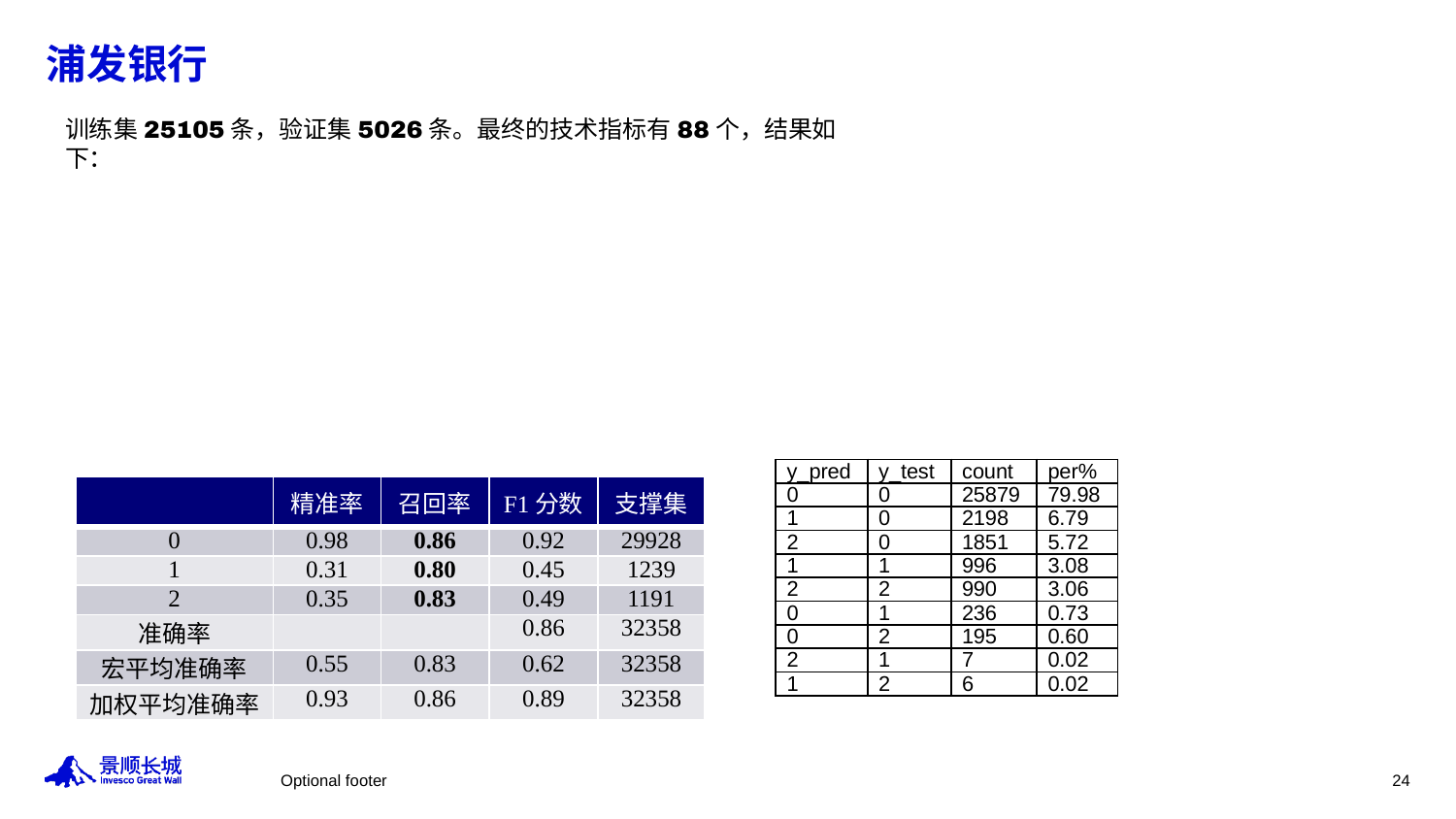

# 浦发银行
训练集25105条，验证集5026条。最终的技术指标有88个，结果如下：
| y\_pred | y\_test | count | per% |
| --- | --- | --- | --- |
| 0 | 0 | 25879 | 79.98 |
| 1 | 0 | 2198 | 6.79 |
| 2 | 0 | 1851 | 5.72 |
| 1 | 1 | 996 | 3.08 |
| 2 | 2 | 990 | 3.06 |
| 0 | 1 | 236 | 0.73 |
| 0 | 2 | 195 | 0.60 |
| 2 | 1 | 7 | 0.02 |
| 1 | 2 | 6 | 0.02 |
|  | 精准率 | 召回率 | F1分数 | 支撑集 |
| --- | --- | --- | --- | --- |
| 0 | 0.98 | 0.86 | 0.92 | 29928 |
| 1 | 0.31 | 0.80 | 0.45 | 1239 |
| 2 | 0.35 | 0.83 | 0.49 | 1191 |
| 准确率 |  |  | 0.86 | 32358 |
| 宏平均准确率 | 0.55 | 0.83 | 0.62 | 32358 |
| 加权平均准确率 | 0.93 | 0.86 | 0.89 | 32358 |
Optional footer
24